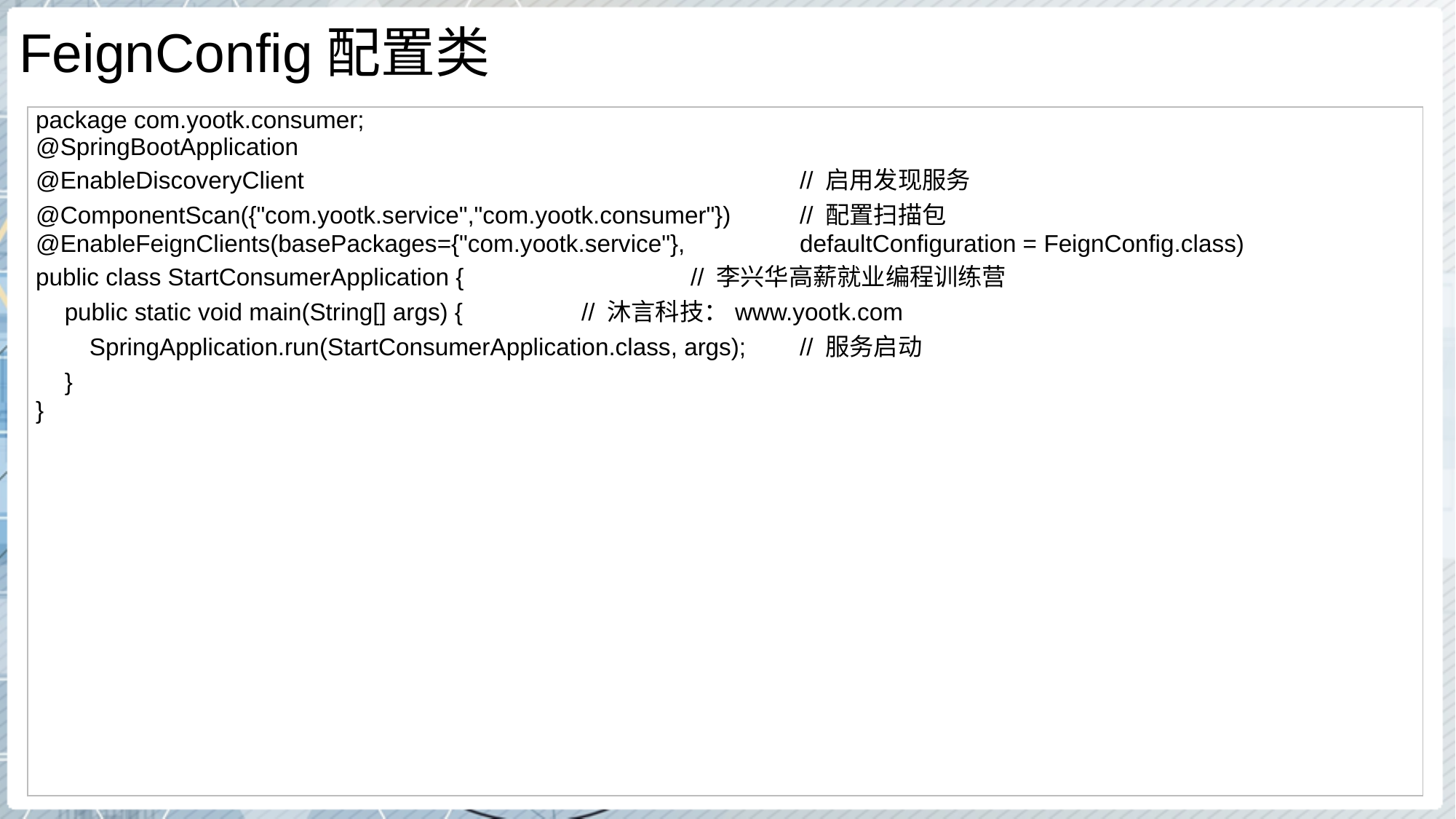

# FeignConfig配置类
| package com.yootk.consumer; @SpringBootApplication @EnableDiscoveryClient // 启用发现服务 @ComponentScan({"com.yootk.service","com.yootk.consumer"}) // 配置扫描包 @EnableFeignClients(basePackages={"com.yootk.service"}, defaultConfiguration = FeignConfig.class) public class StartConsumerApplication { // 李兴华高薪就业编程训练营 public static void main(String[] args) { // 沐言科技：www.yootk.com SpringApplication.run(StartConsumerApplication.class, args); // 服务启动 } } |
| --- |